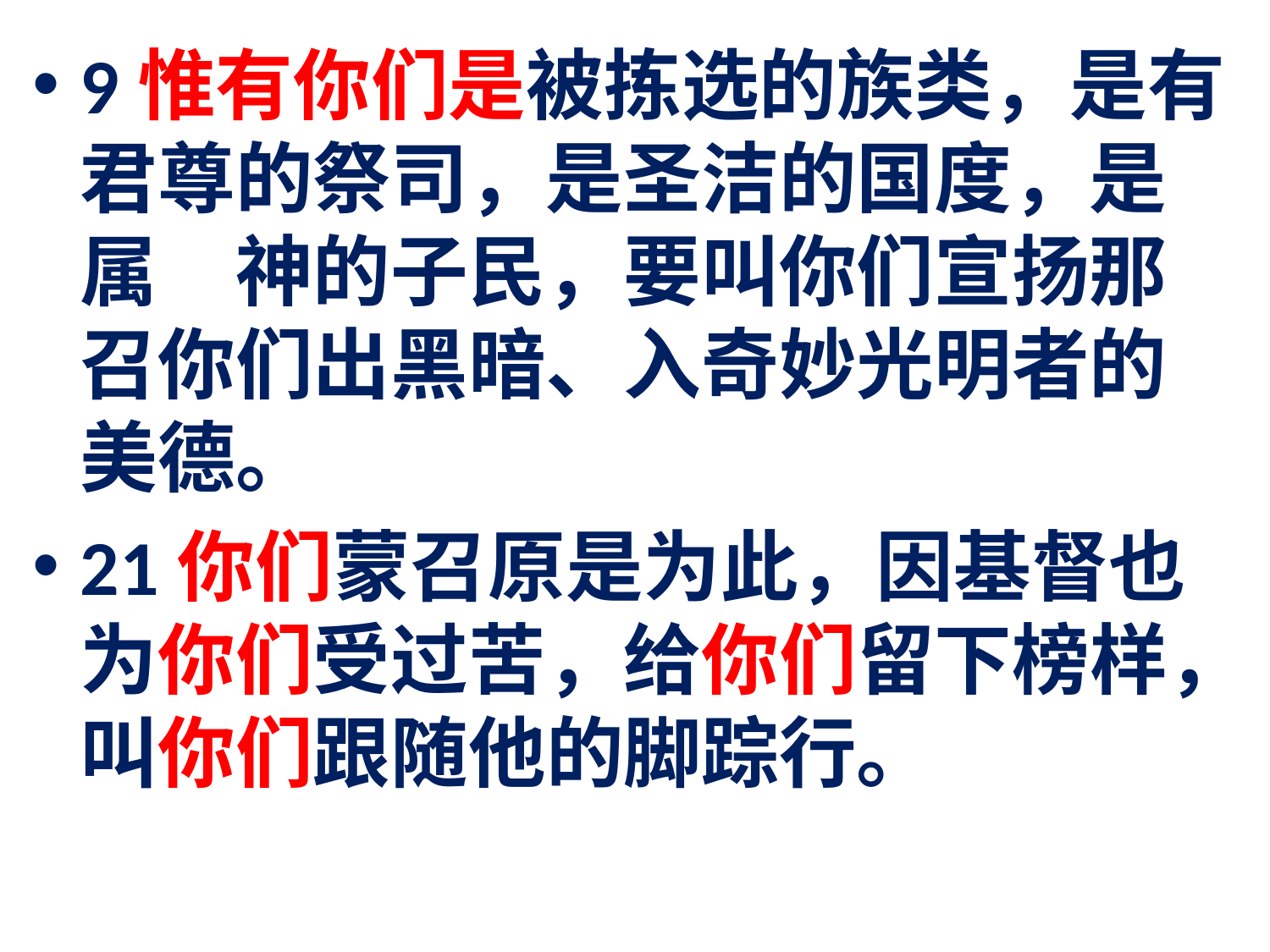

9惟有你们是被拣选的族类，是有君尊的祭司，是圣洁的国度，是属　神的子民，要叫你们宣扬那召你们出黑暗、入奇妙光明者的美德。
21你们蒙召原是为此，因基督也为你们受过苦，给你们留下榜样，叫你们跟随他的脚踪行。